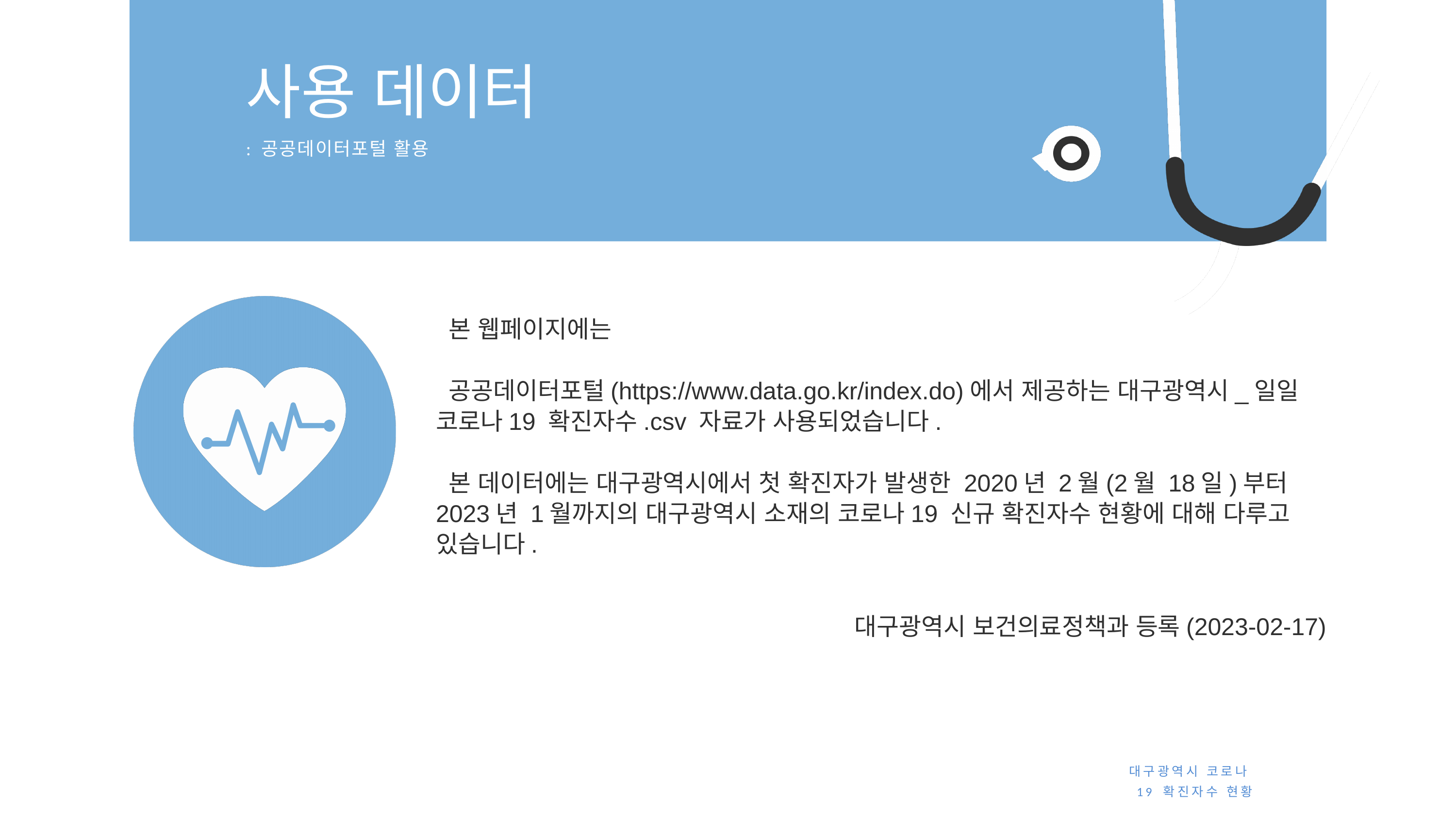

사용 데이터
: 공공데이터포털 활용

 본 웹페이지에는

 공공데이터포털(https://www.data.go.kr/index.do)에서 제공하는 대구광역시_일일 코로나19 확진자수.csv 자료가 사용되었습니다.

 본 데이터에는 대구광역시에서 첫 확진자가 발생한 2020년 2월(2월 18일)부터 2023년 1월까지의 대구광역시 소재의 코로나19 신규 확진자수 현황에 대해 다루고 있습니다.

 대구광역시 보건의료정책과 등록(2023-02-17)
대구광역시 코로나19 확진자수 현황